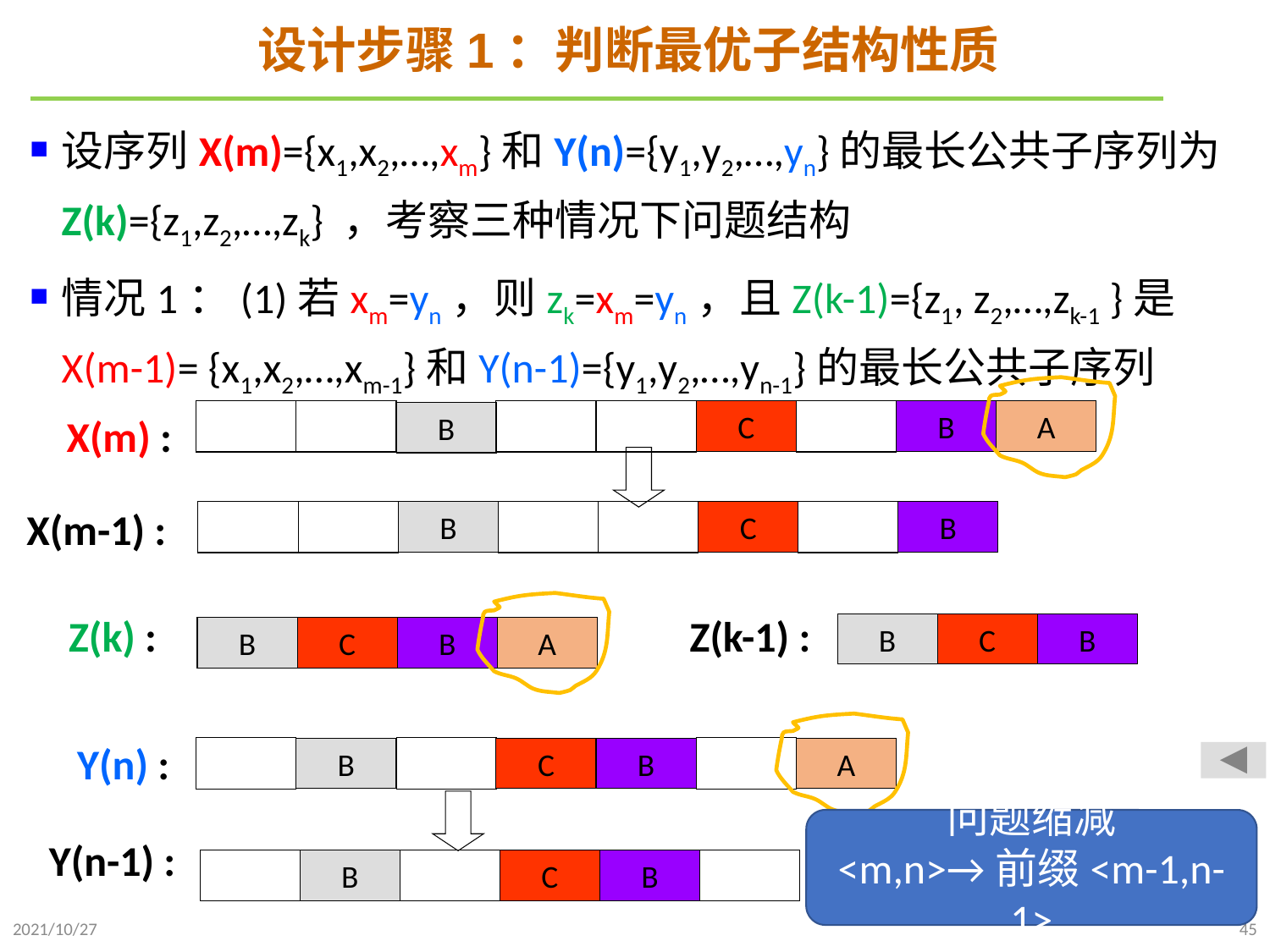

# 设计步骤1：判断最优子结构性质
设序列X(m)={x1,x2,…,xm}和Y(n)={y1,y2,…,yn}的最长公共子序列为Z(k)={z1,z2,…,zk} ，考察三种情况下问题结构
情况1：(1)若xm=yn，则zk=xm=yn，且Z(k-1)={z1, z2,…,zk-1 }是X(m-1)= {x1,x2,…,xm-1}和Y(n-1)={y1,y2,…,yn-1}的最长公共子序列

C
B
A

B
X(m) :

X(m-1) :
B
C
B

    Z(k) :
    Z(k-1) :
B
C
B
B
C
B
A

Y(n) :
B
C
B
A

问题缩减
<m,n>→前缀<m-1,n-1>
Y(n-1) :
B
C
B

2021/10/27
45